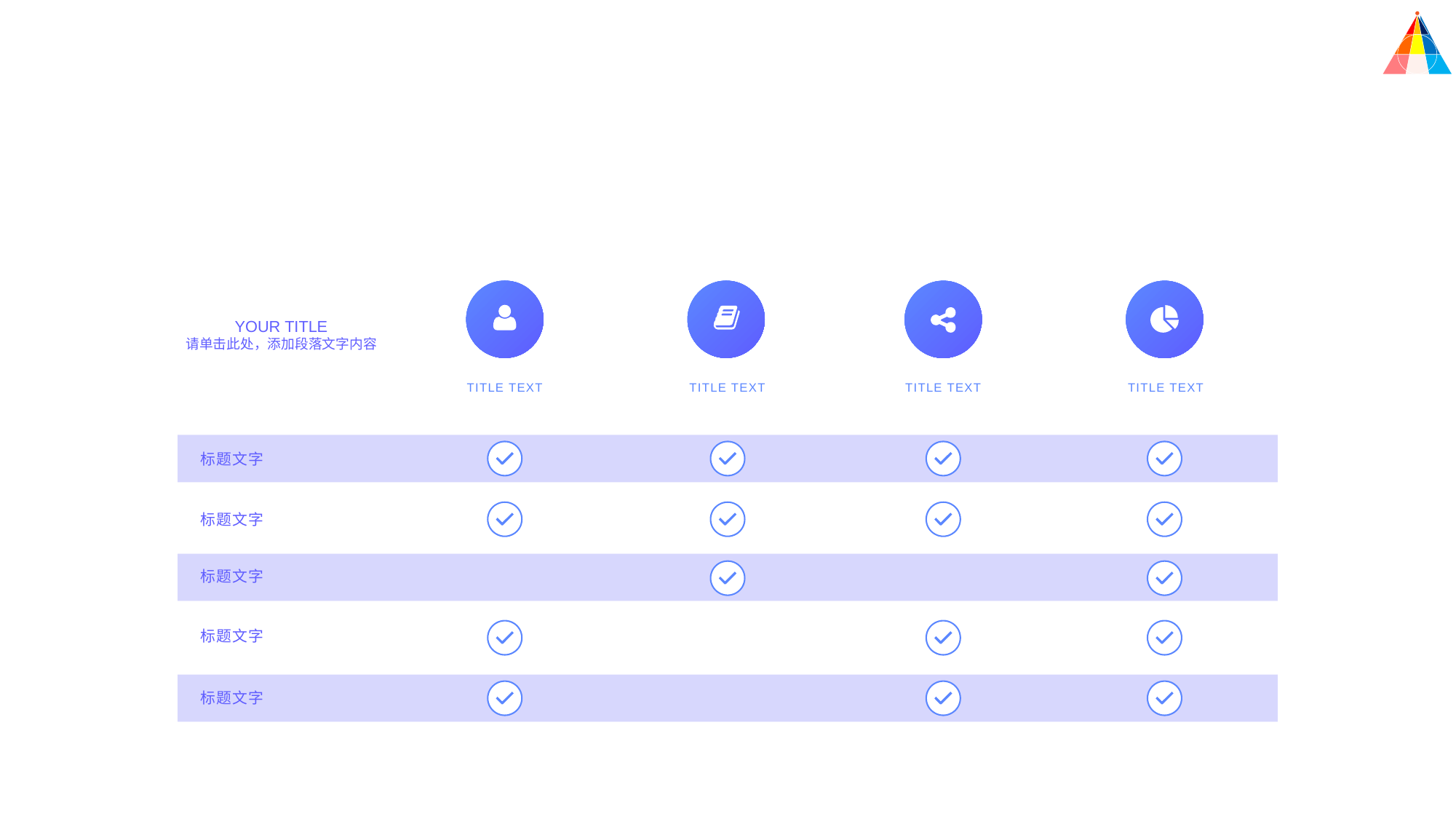

YOUR TITLE
请单击此处，添加段落文字内容
TITLE TEXT
TITLE TEXT
TITLE TEXT
TITLE TEXT

标题文字

标题文字

标题文字

标题文字

标题文字